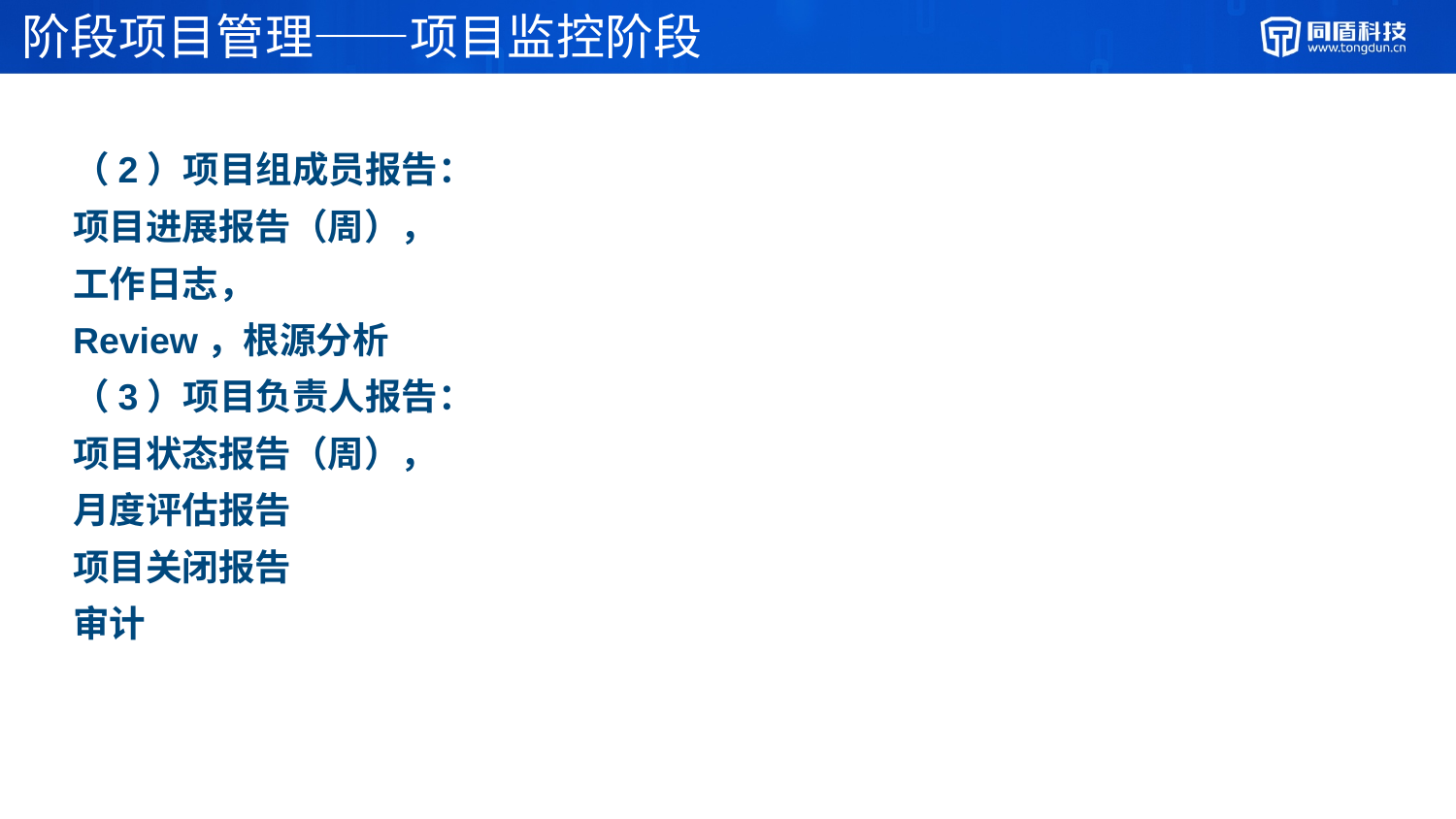

# 阶段项目管理——项目监控阶段
（2）项目组成员报告：
项目进展报告（周），
工作日志，
Review，根源分析
（3）项目负责人报告：
项目状态报告（周），
月度评估报告
项目关闭报告
审计